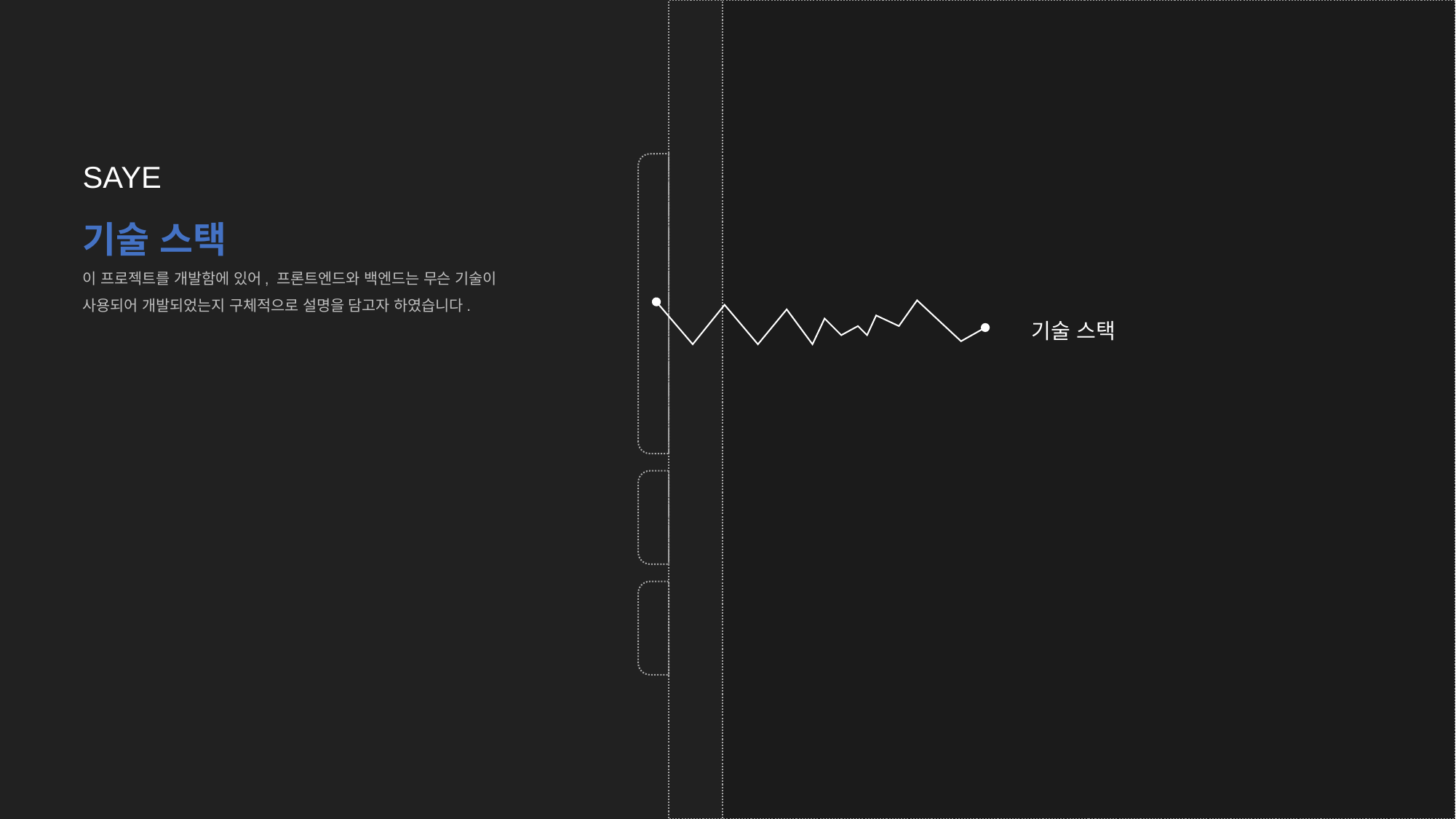

SAYE
기술 스택
이 프로젝트를 개발함에 있어, 프론트엔드와 백엔드는 무슨 기술이 사용되어 개발되었는지 구체적으로 설명을 담고자 하였습니다.

기술 스택